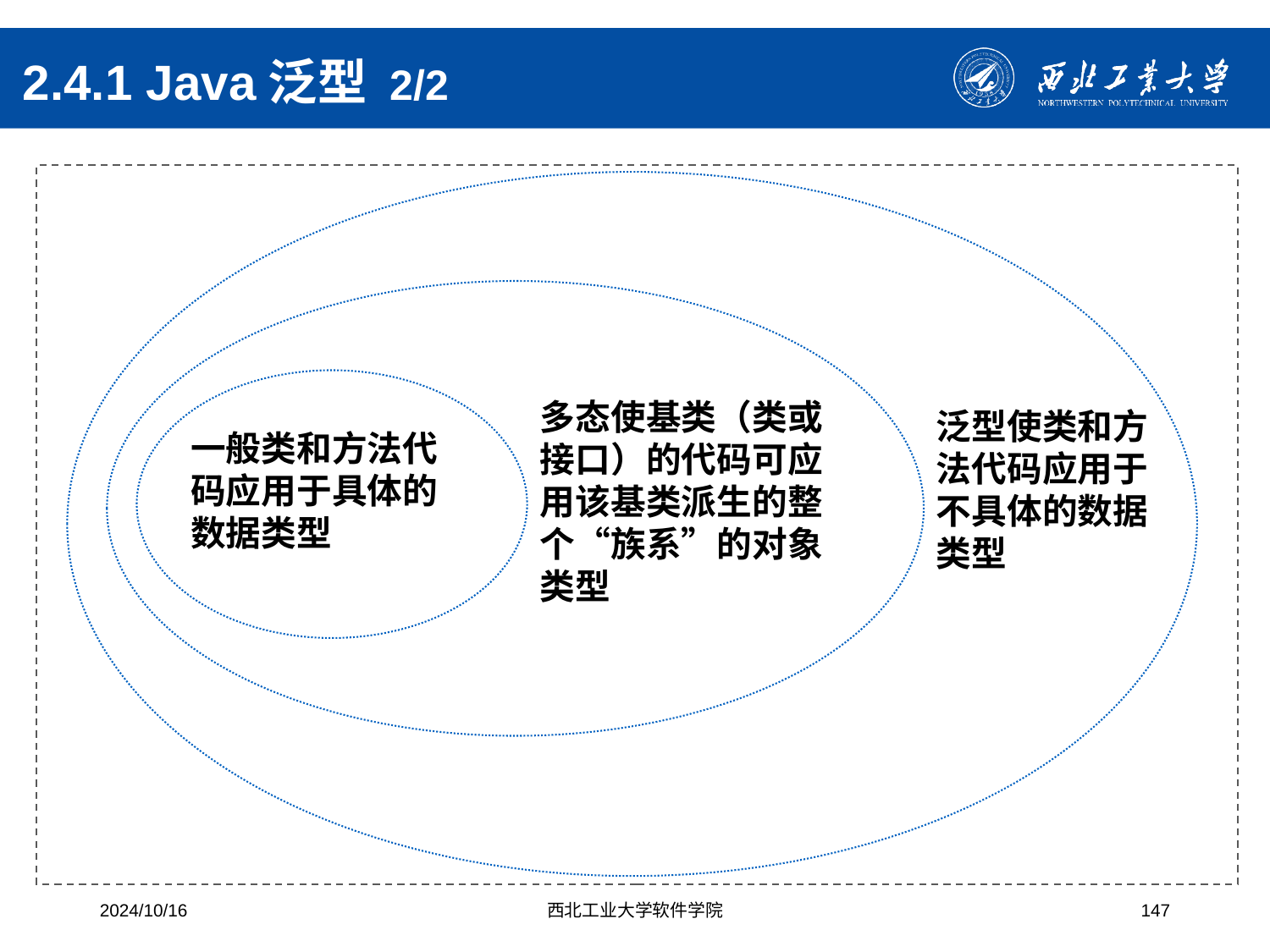

# 2.4.1 Java泛型 2/2

泛型使类和方法代码应用于不具体的数据类型

多态使基类（类或接口）的代码可应用该基类派生的整个“族系”的对象类型

一般类和方法代码应用于具体的数据类型
2024/10/16
西北工业大学软件学院
147